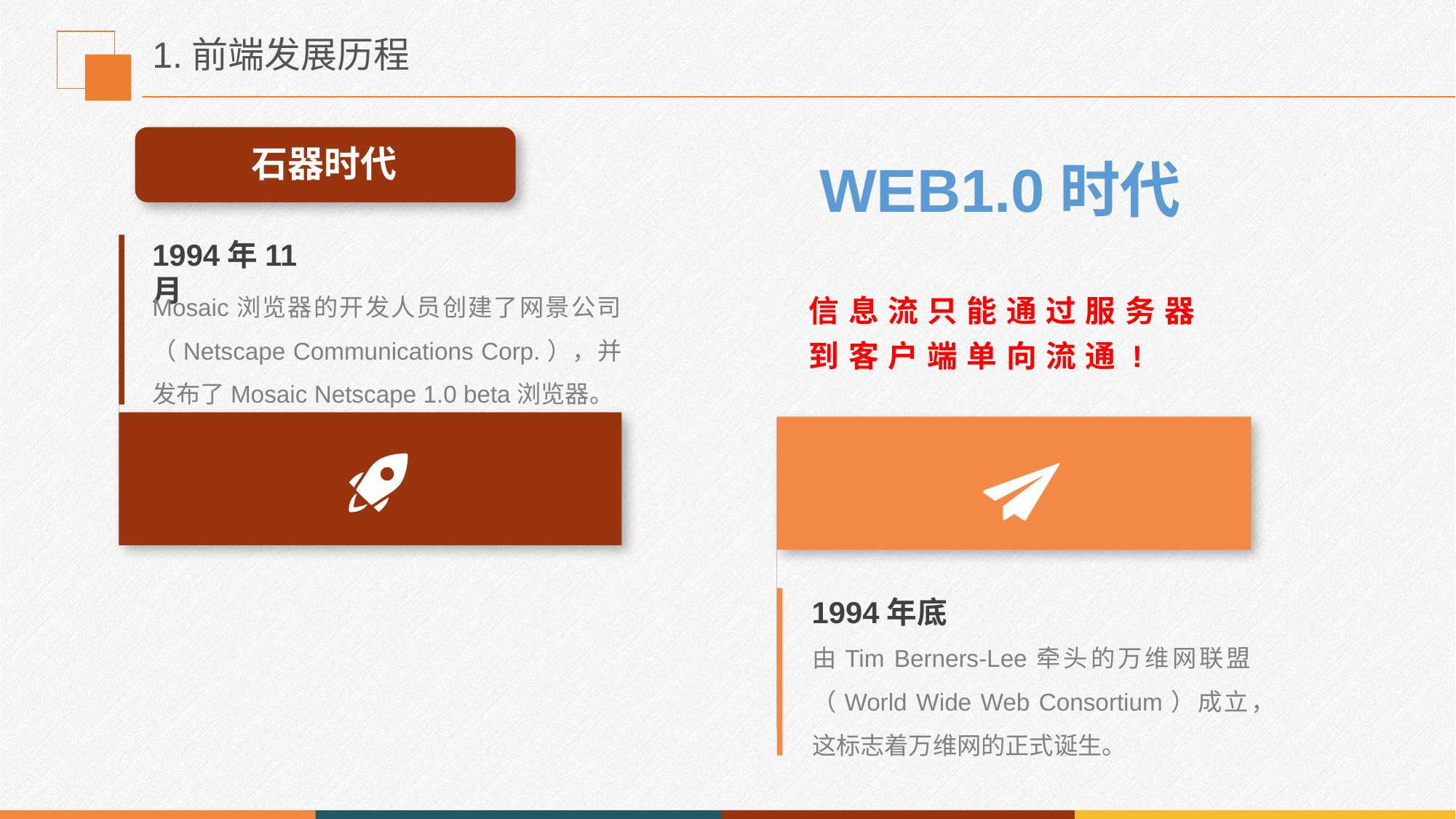

# 1.前端发展历程

石器时代
WEB1.0时代

1994年11月
信息流只能通过服务器到客户端单向流通!
Mosaic浏览器的开发人员创建了网景公司（Netscape Communications Corp.），并发布了Mosaic Netscape 1.0 beta浏览器。

1994年底
由Tim Berners-Lee牵头的万维网联盟（World Wide Web Consortium）成立，这标志着万维网的正式诞生。